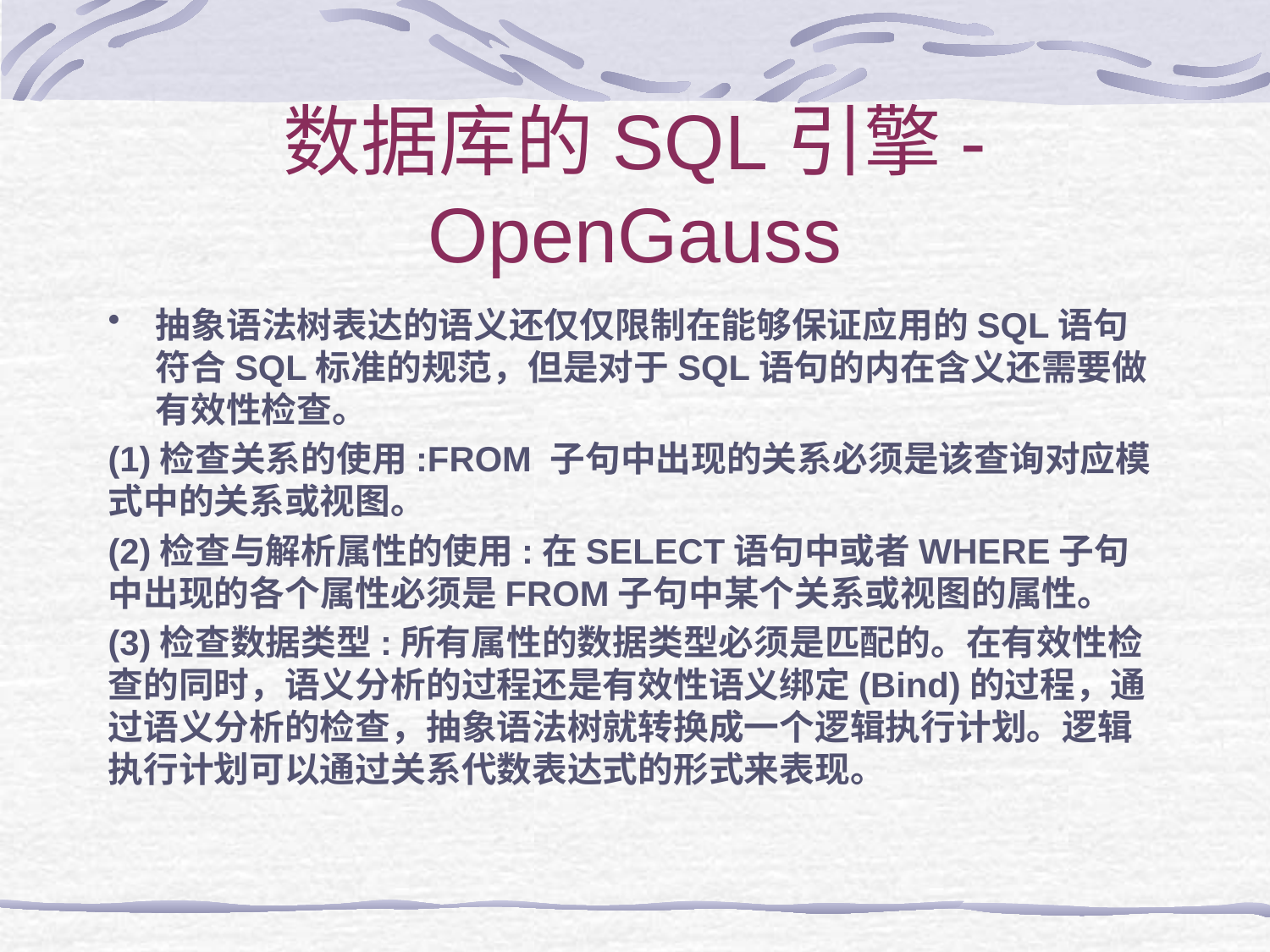

# 数据库的SQL引擎-OpenGauss
抽象语法树表达的语义还仅仅限制在能够保证应用的SQL语句符合SQL标准的规范，但是对于SQL语句的内在含义还需要做有效性检查。
(1)检查关系的使用:FROM 子句中出现的关系必须是该查询对应模式中的关系或视图。
(2)检查与解析属性的使用:在SELECT语句中或者WHERE子句中出现的各个属性必须是FROM子句中某个关系或视图的属性。
(3)检查数据类型:所有属性的数据类型必须是匹配的。在有效性检查的同时，语义分析的过程还是有效性语义绑定(Bind)的过程，通过语义分析的检查，抽象语法树就转换成一个逻辑执行计划。逻辑执行计划可以通过关系代数表达式的形式来表现。